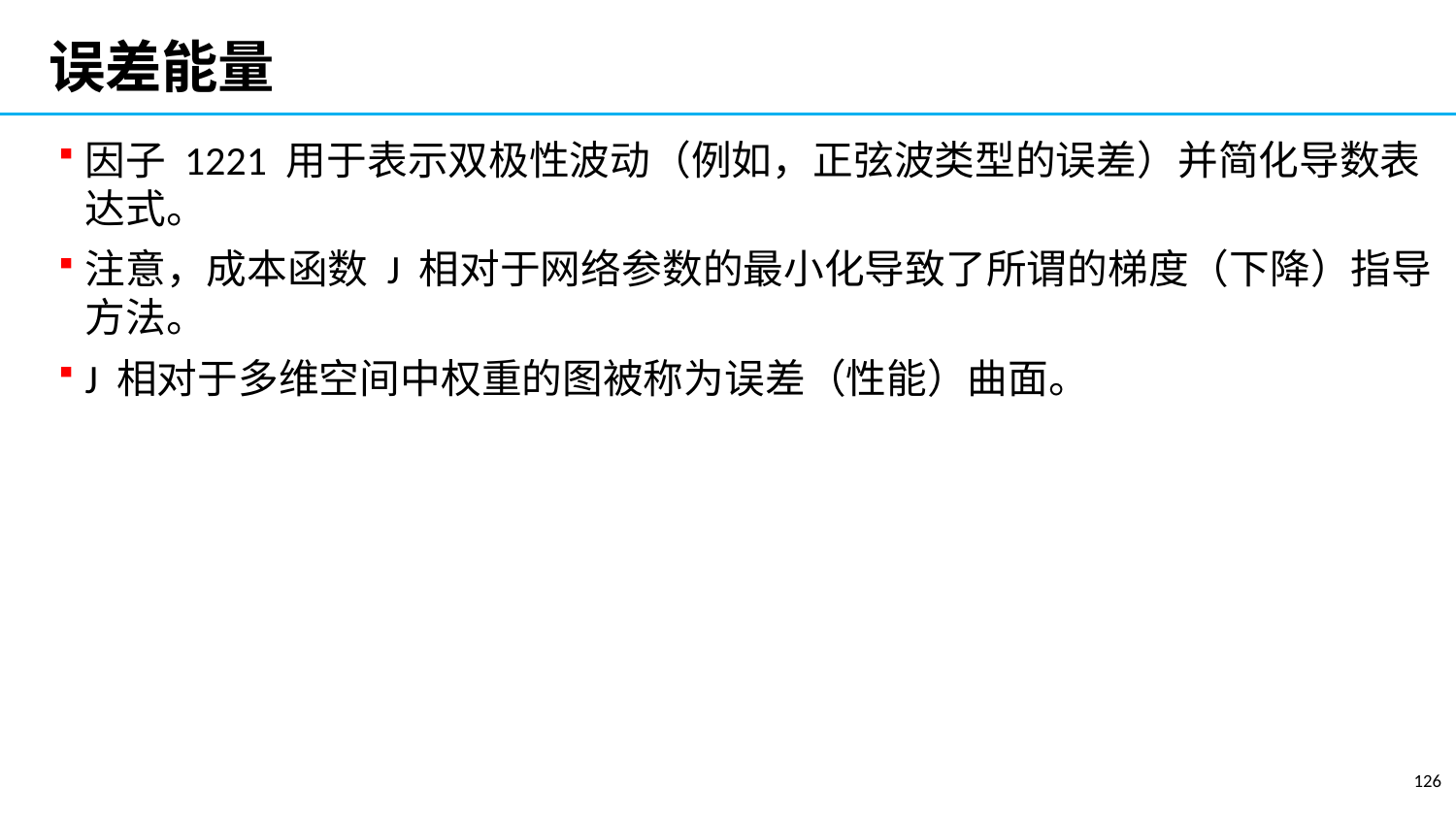

# 误差能量

因子 1221​ 用于表示双极性波动（例如，正弦波类型的误差）并简化导数表达式。
注意，成本函数 J 相对于网络参数的最小化导致了所谓的梯度（下降）指导方法。
J 相对于多维空间中权重的图被称为误差（性能）曲面。
126